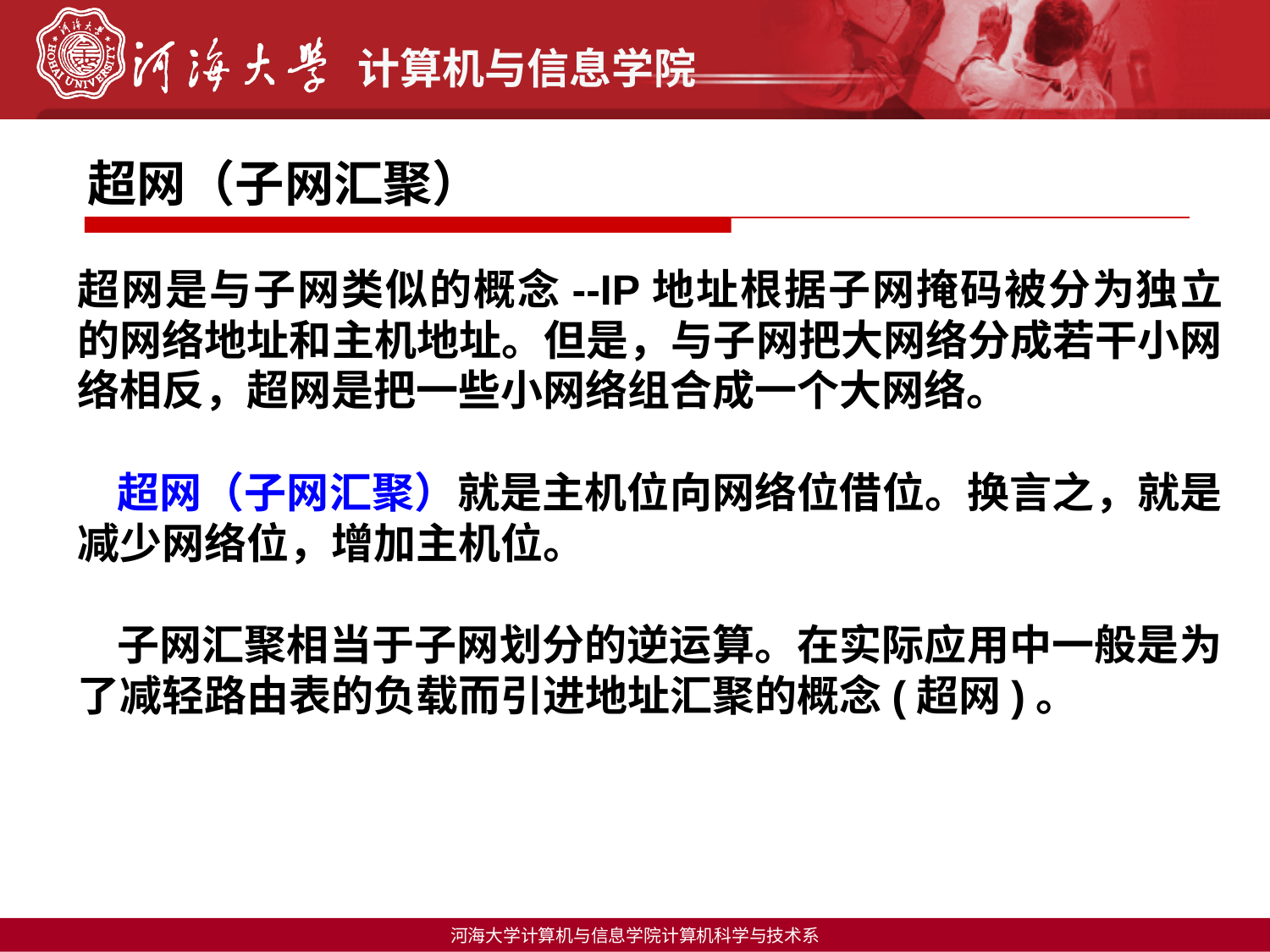

超网（子网汇聚）
超网是与子网类似的概念--IP地址根据子网掩码被分为独立的网络地址和主机地址。但是，与子网把大网络分成若干小网络相反，超网是把一些小网络组合成一个大网络。

   超网（子网汇聚）就是主机位向网络位借位。换言之，就是减少网络位，增加主机位。

   子网汇聚相当于子网划分的逆运算。在实际应用中一般是为了减轻路由表的负载而引进地址汇聚的概念(超网)。